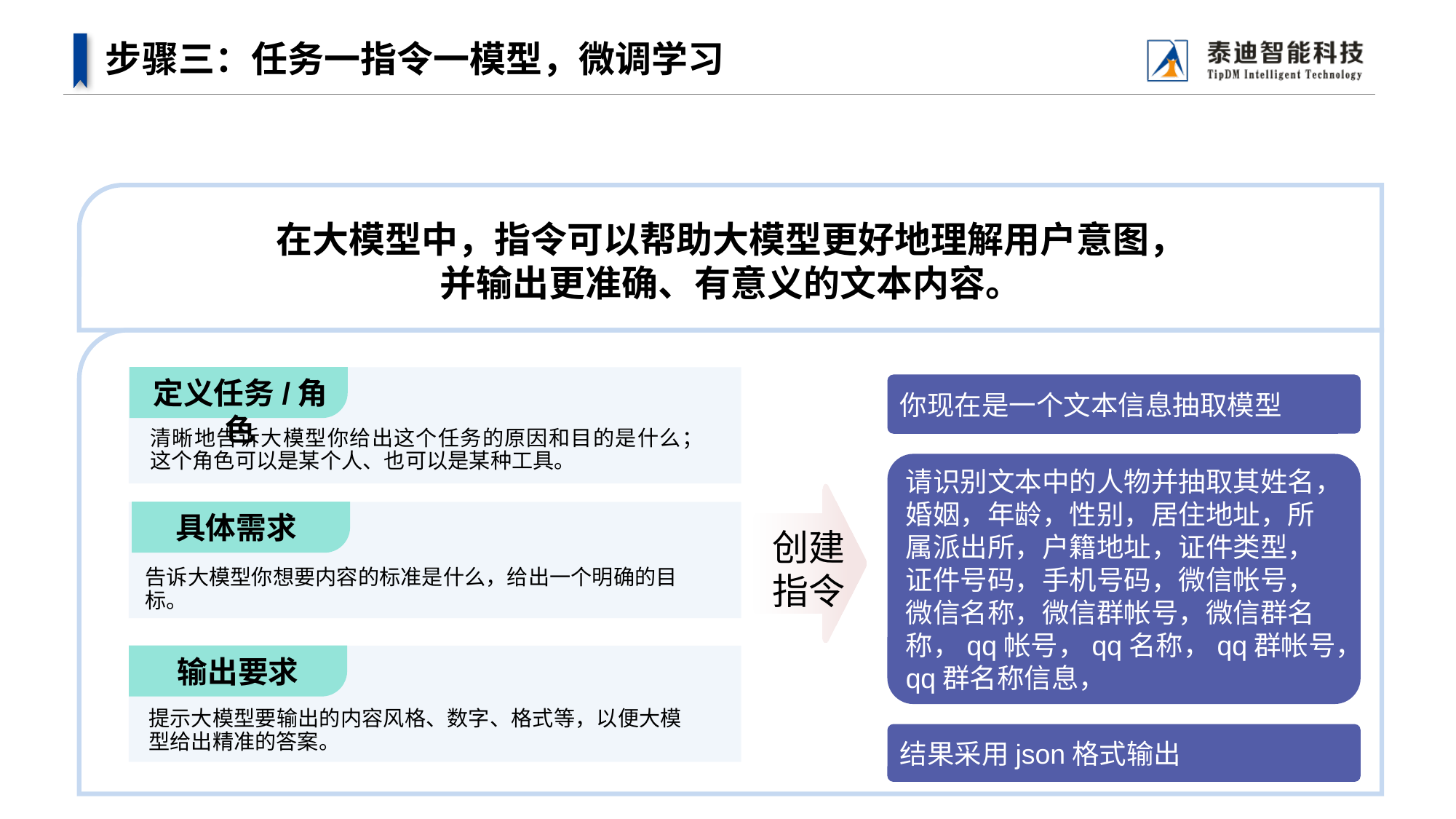

# 步骤三：任务一指令一模型，微调学习

在大模型中，指令可以帮助大模型更好地理解用户意图，
并输出更准确、有意义的文本内容。

定义任务/角色
清晰地告诉大模型你给出这个任务的原因和目的是什么；这个角色可以是某个人、也可以是某种工具。

具体需求
告诉大模型你想要内容的标准是什么，给出一个明确的目标。

输出要求
提示大模型要输出的内容风格、数字、格式等，以便大模型给出精准的答案。
你现在是一个文本信息抽取模型
请识别文本中的人物并抽取其姓名，婚姻，年龄，性别，居住地址，所属派出所，户籍地址，证件类型，证件号码，手机号码，微信帐号，微信名称，微信群帐号，微信群名称，qq帐号，qq名称，qq群帐号，qq群名称信息，

创建
指令
结果采用json格式输出